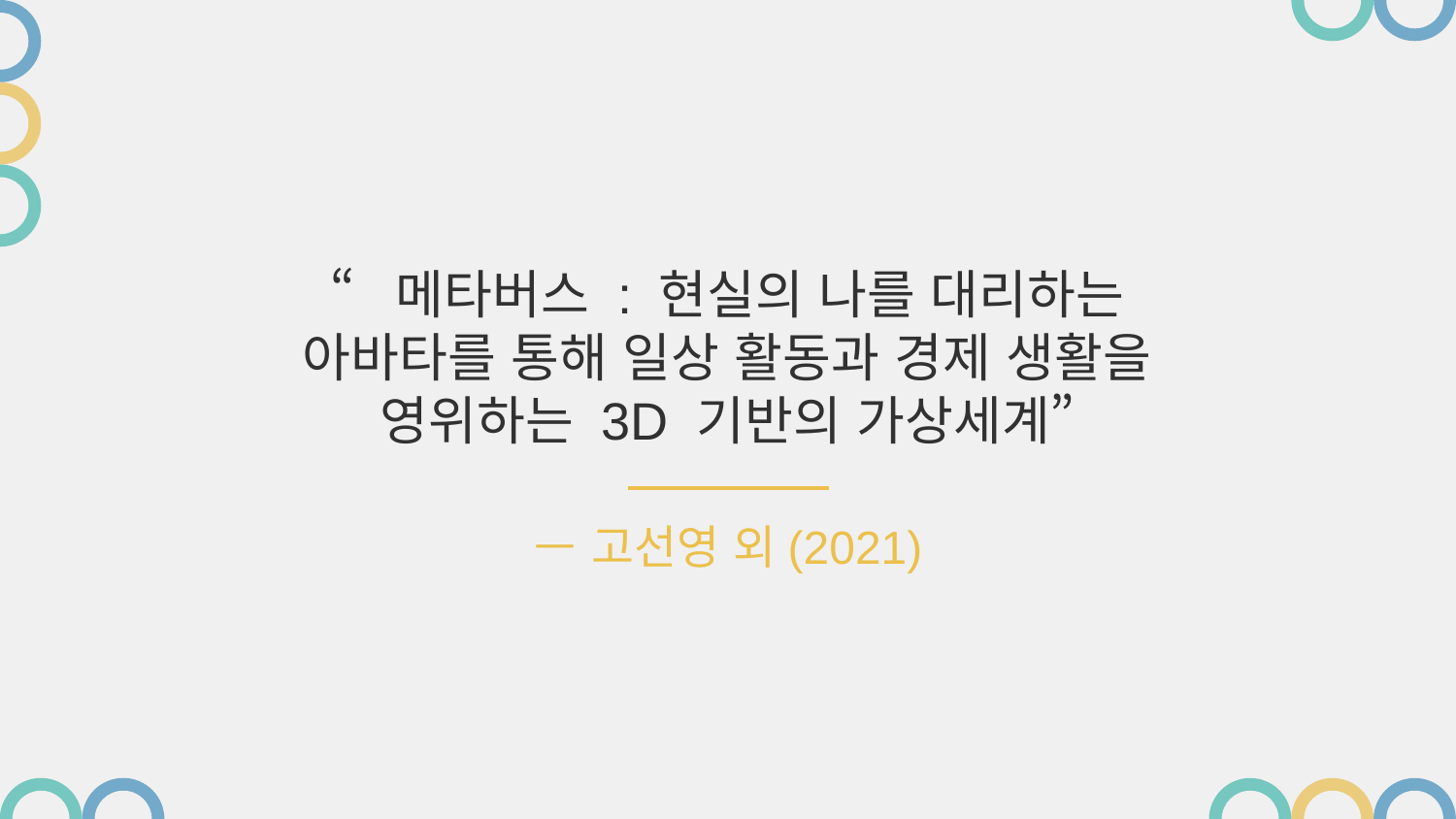

“메타버스 : 현실의 나를 대리하는 아바타를 통해 일상 활동과 경제 생활을 영위하는 3D 기반의 가상세계”
# —고선영 외(2021)